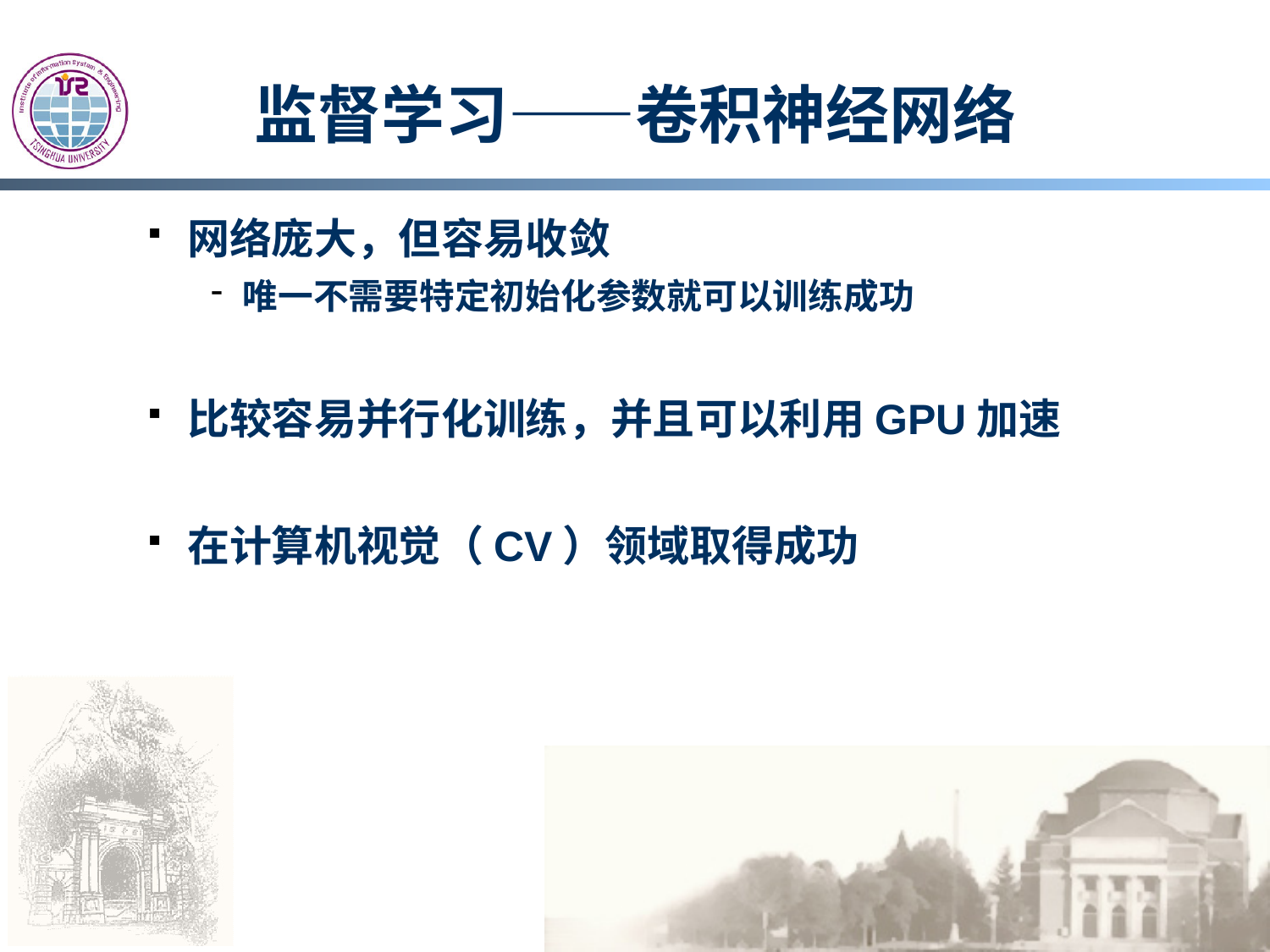

# 监督学习——卷积神经网络
网络庞大，但容易收敛
唯一不需要特定初始化参数就可以训练成功

比较容易并行化训练，并且可以利用GPU加速

在计算机视觉（CV）领域取得成功